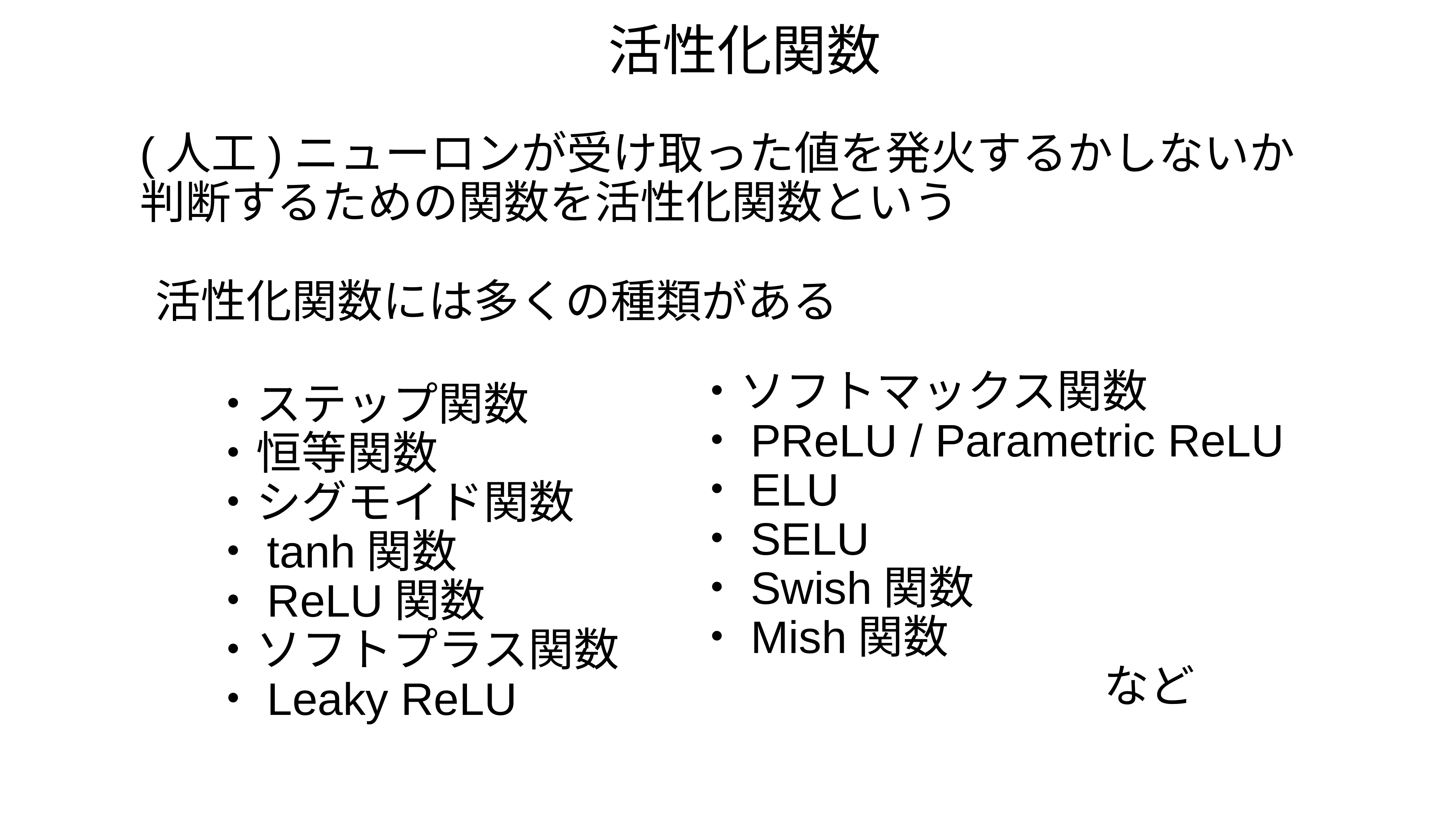

活性化関数
(人工)ニューロンが受け取った値を発火するかしないか
判断するための関数を活性化関数という
活性化関数には多くの種類がある
・ソフトマックス関数
・PReLU / Parametric ReLU
・ELU
・SELU
・Swish関数
・Mish関数
　　　　　　　　　など
・ステップ関数
・恒等関数
・シグモイド関数
・tanh関数
・ReLU関数
・ソフトプラス関数
・Leaky ReLU